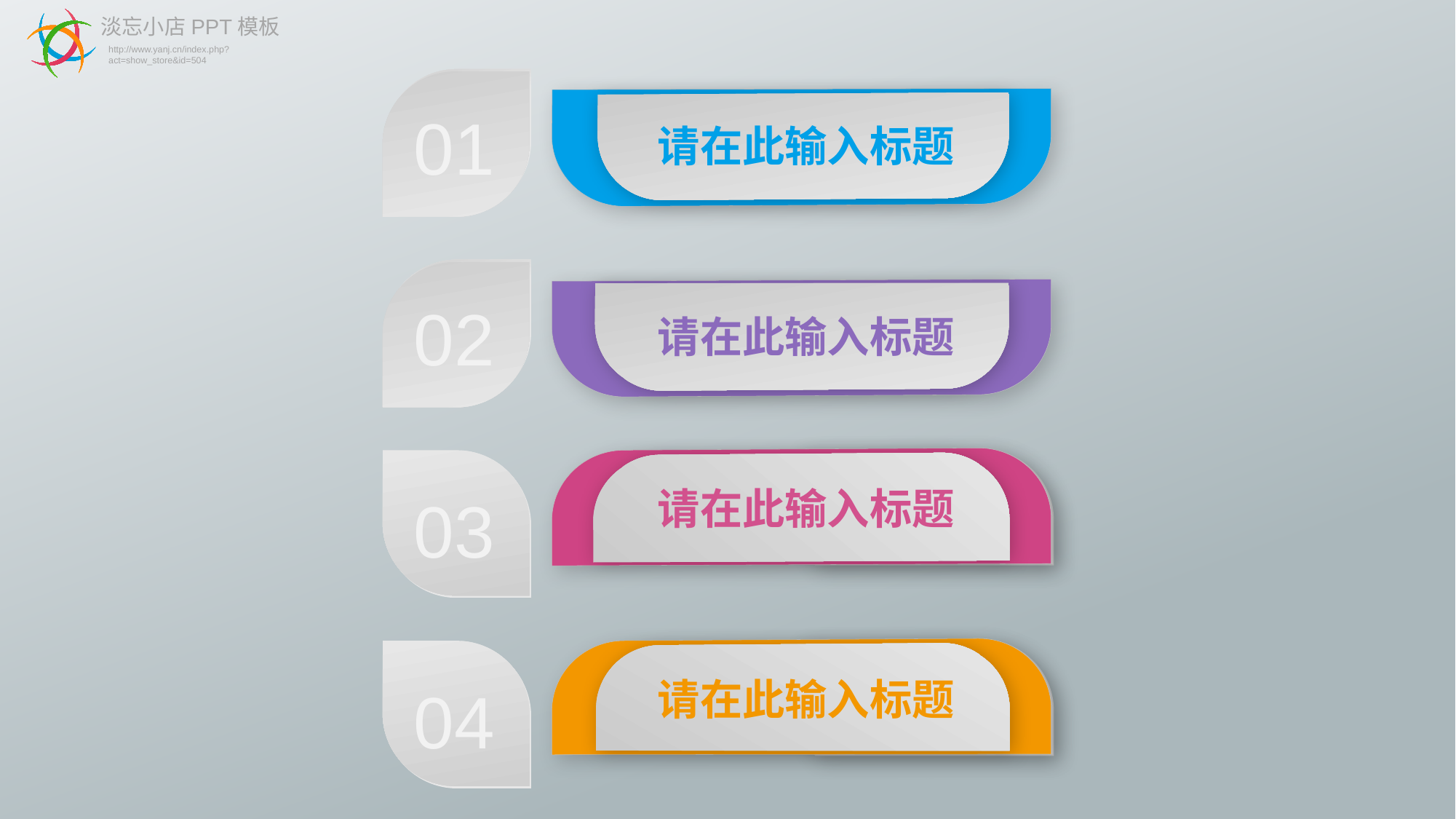

淡忘小店PPT模板

http://www.yanj.cn/index.php?act=show_store&id=504

01
请在此输入标题

02
请在此输入标题

请在此输入标题
03

请在此输入标题
04